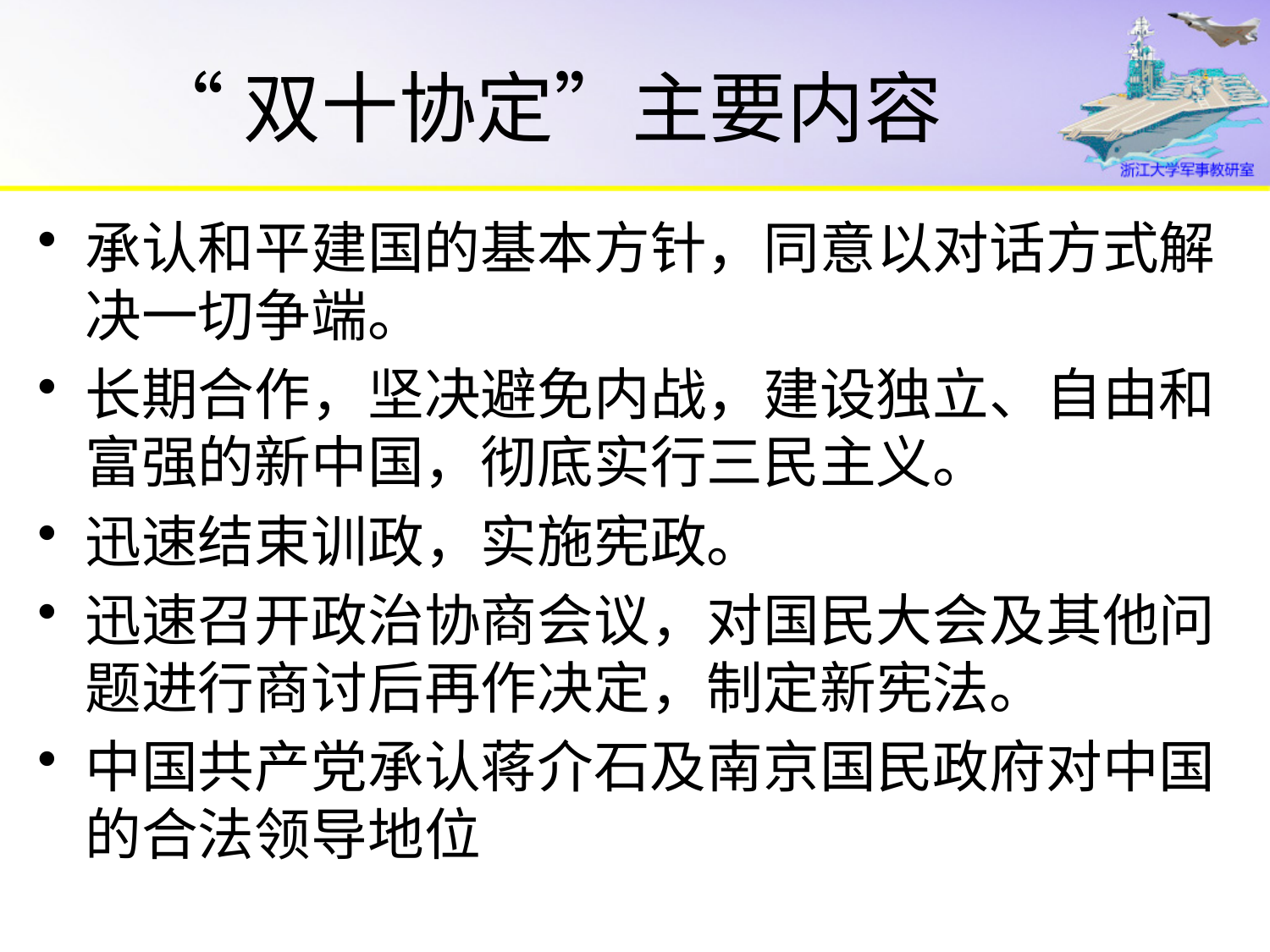

# “双十协定”主要内容
承认和平建国的基本方针，同意以对话方式解决一切争端。
长期合作，坚决避免内战，建设独立、自由和富强的新中国，彻底实行三民主义。
迅速结束训政，实施宪政。
迅速召开政治协商会议，对国民大会及其他问题进行商讨后再作决定，制定新宪法。
中国共产党承认蒋介石及南京国民政府对中国的合法领导地位